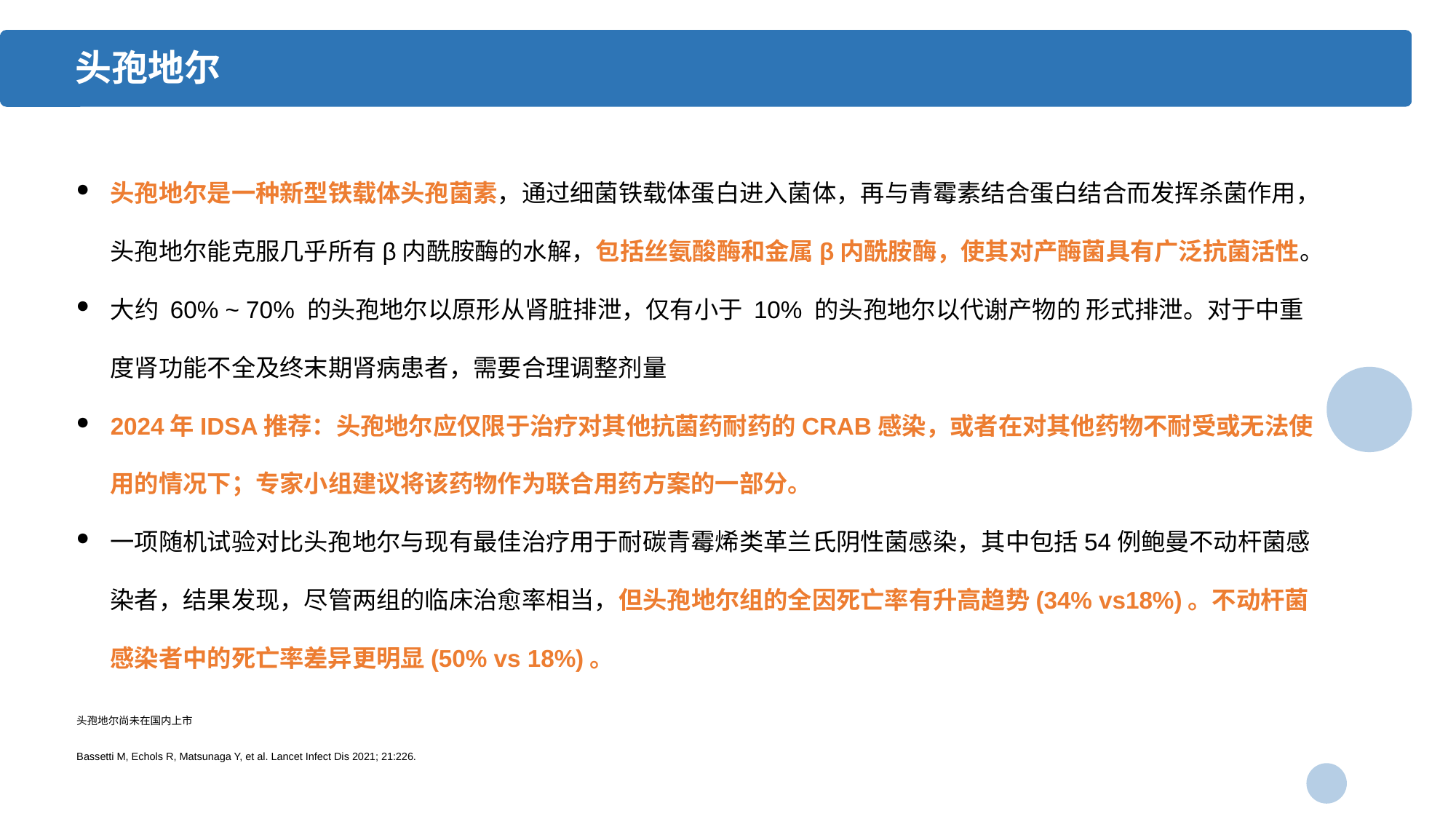

头孢地尔
头孢地尔是一种新型铁载体头孢菌素，通过细菌铁载体蛋白进入菌体，再与青霉素结合蛋白结合而发挥杀菌作用，头孢地尔能克服几乎所有β内酰胺酶的水解，包括丝氨酸酶和金属β内酰胺酶，使其对产酶菌具有广泛抗菌活性。
大约 60% ~ 70% 的头孢地尔以原形从肾脏排泄，仅有小于 10% 的头孢地尔以代谢产物的 形式排泄。对于中重度肾功能不全及终末期肾病患者，需要合理调整剂量
2024年IDSA推荐：头孢地尔应仅限于治疗对其他抗菌药耐药的CRAB感染，或者在对其他药物不耐受或无法使用的情况下；专家小组建议将该药物作为联合用药方案的一部分。
一项随机试验对比头孢地尔与现有最佳治疗用于耐碳青霉烯类革兰氏阴性菌感染，其中包括54例鲍曼不动杆菌感染者，结果发现，尽管两组的临床治愈率相当，但头孢地尔组的全因死亡率有升高趋势(34% vs18%)。不动杆菌感染者中的死亡率差异更明显(50% vs 18%)。
头孢地尔尚未在国内上市
Bassetti M, Echols R, Matsunaga Y, et al. Lancet Infect Dis 2021; 21:226.